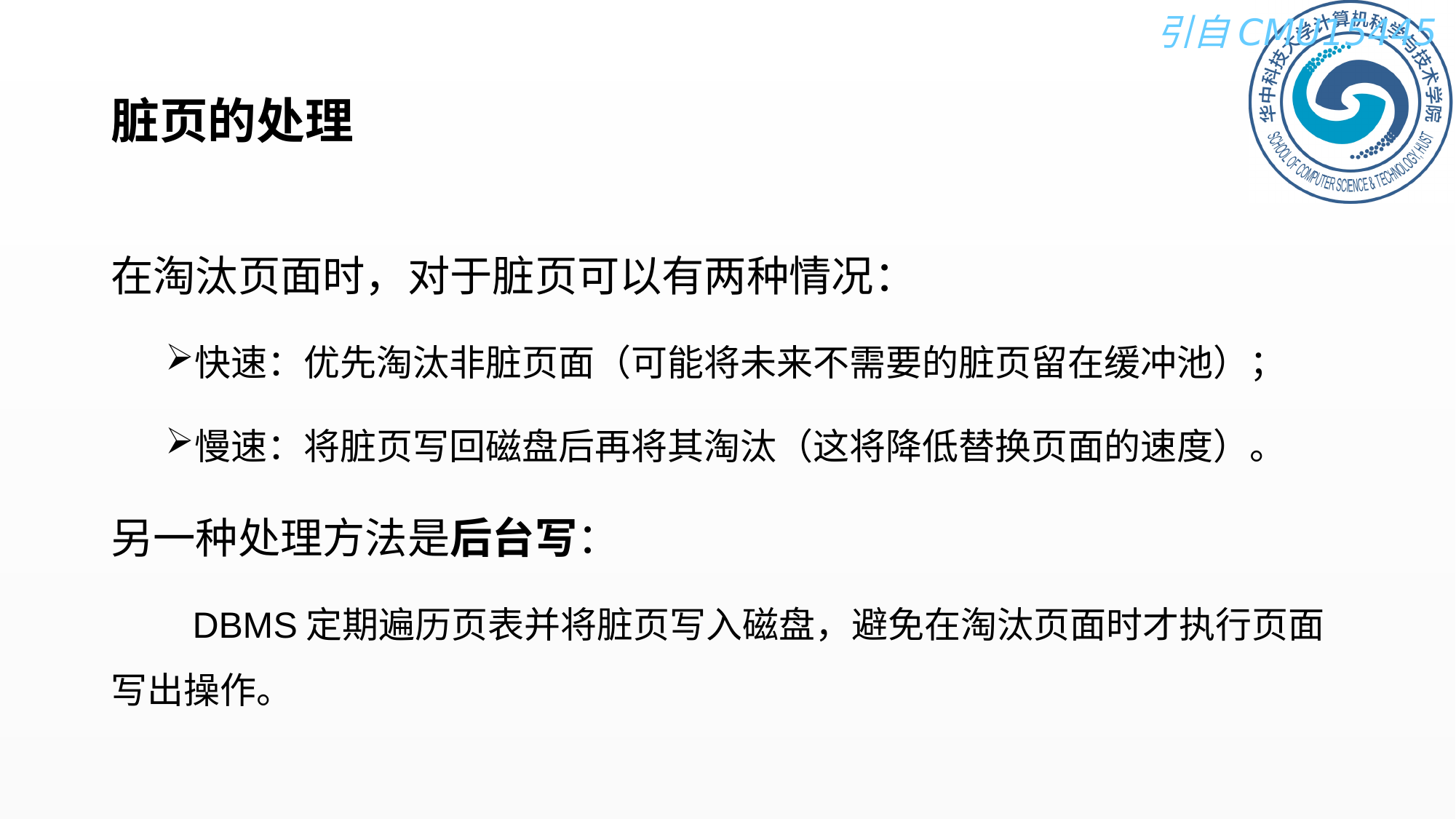

# 脏页的处理
在淘汰页面时，对于脏页可以有两种情况：
快速：优先淘汰非脏页面（可能将未来不需要的脏页留在缓冲池）；
慢速：将脏页写回磁盘后再将其淘汰（这将降低替换页面的速度）。
另一种处理方法是后台写：
        DBMS定期遍历页表并将脏页写入磁盘，避免在淘汰页面时才执行页面写出操作。
106